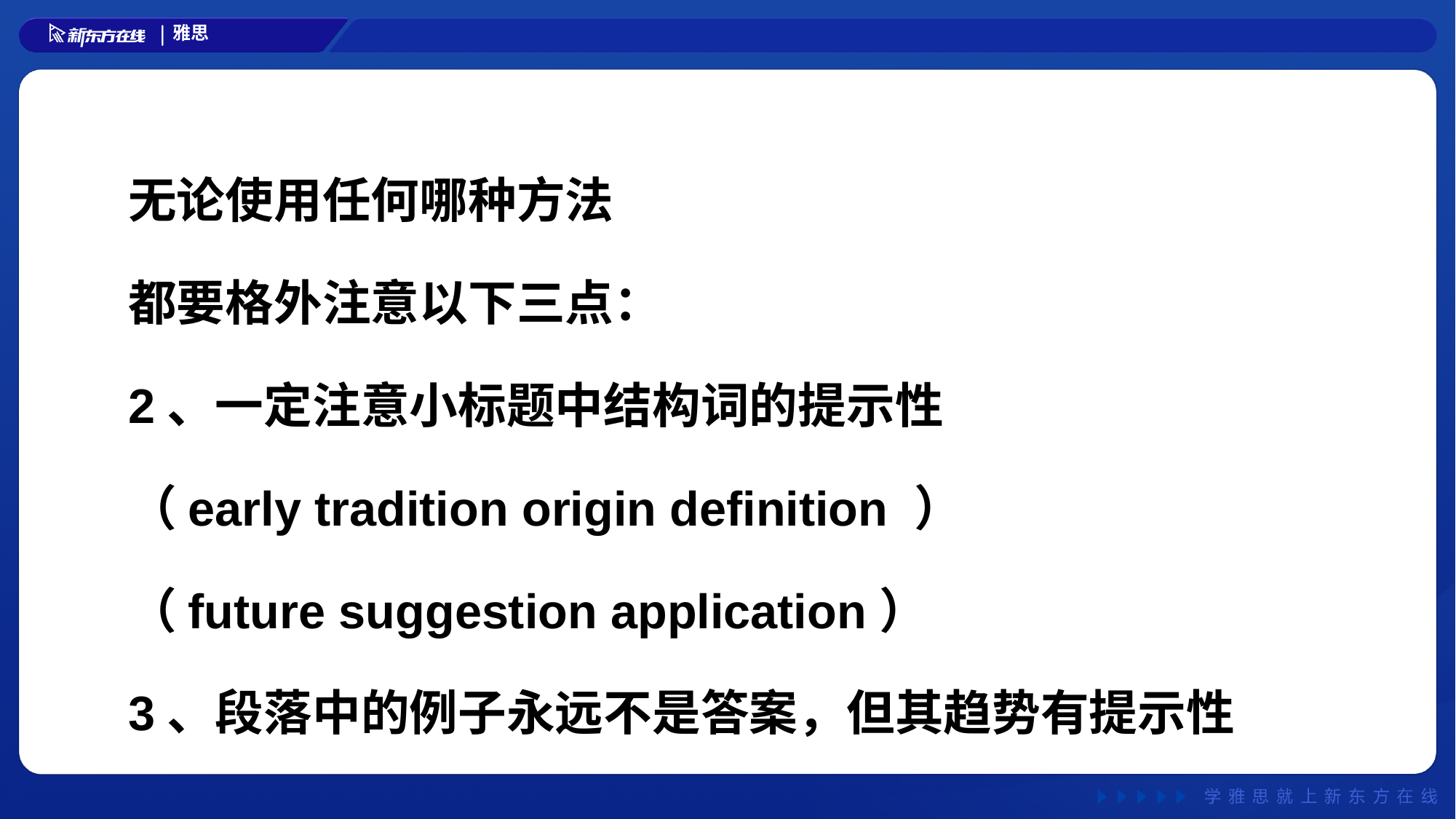

无论使用任何哪种方法
都要格外注意以下三点：
2、一定注意小标题中结构词的提示性
（early tradition origin definition ）
（future suggestion application）
3、段落中的例子永远不是答案，但其趋势有提示性
#